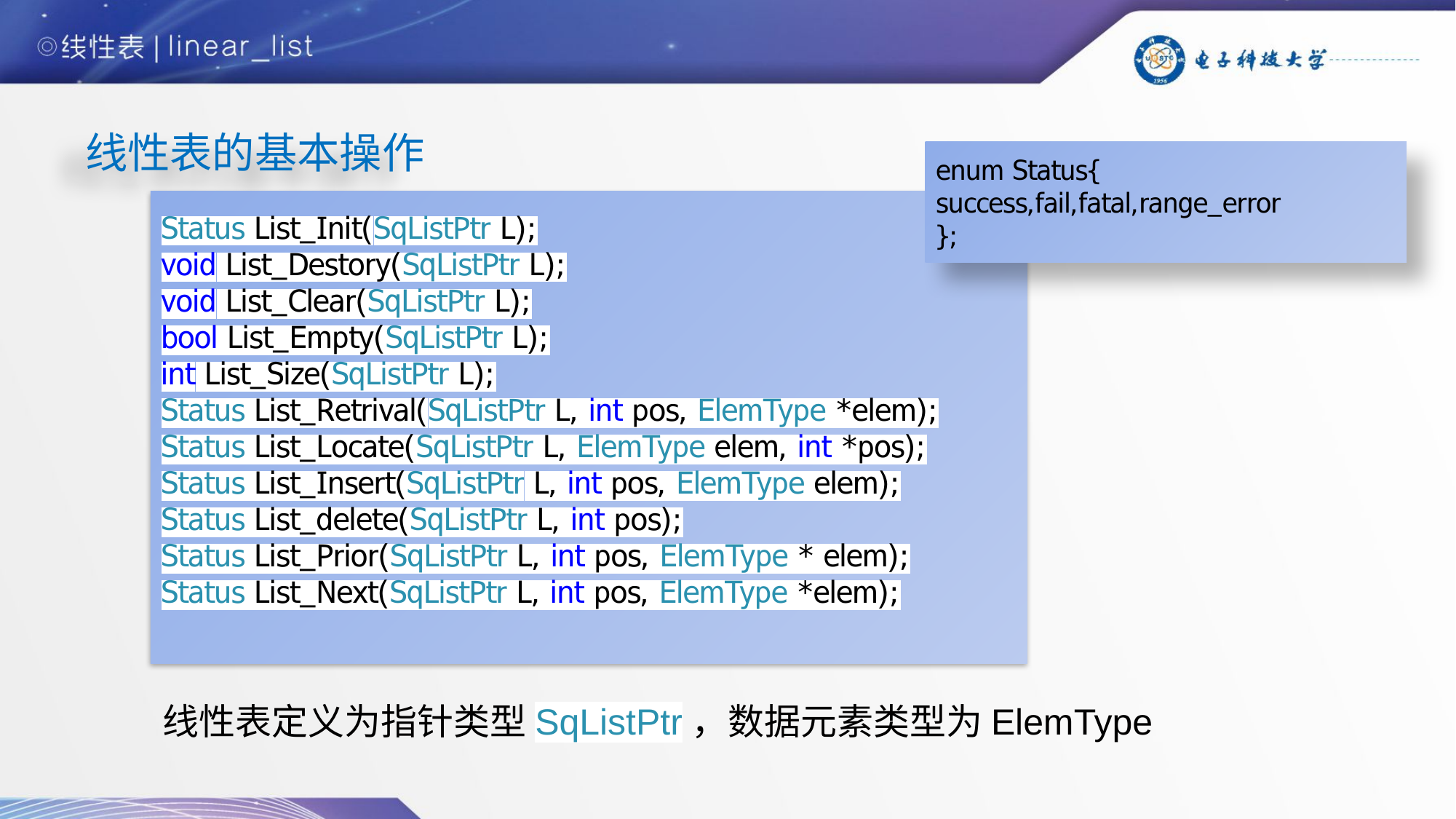

线性表的基本操作
enum Status{
success,fail,fatal,range_error
};
Status List_Init(SqListPtr L);
void List_Destory(SqListPtr L);
void List_Clear(SqListPtr L);
bool List_Empty(SqListPtr L);
int List_Size(SqListPtr L);
Status List_Retrival(SqListPtr L, int pos, ElemType *elem);
Status List_Locate(SqListPtr L, ElemType elem, int *pos);
Status List_Insert(SqListPtr L, int pos, ElemType elem);
Status List_delete(SqListPtr L, int pos);
Status List_Prior(SqListPtr L, int pos, ElemType * elem);
Status List_Next(SqListPtr L, int pos, ElemType *elem);

线性表定义为指针类型SqListPtr，数据元素类型为ElemType